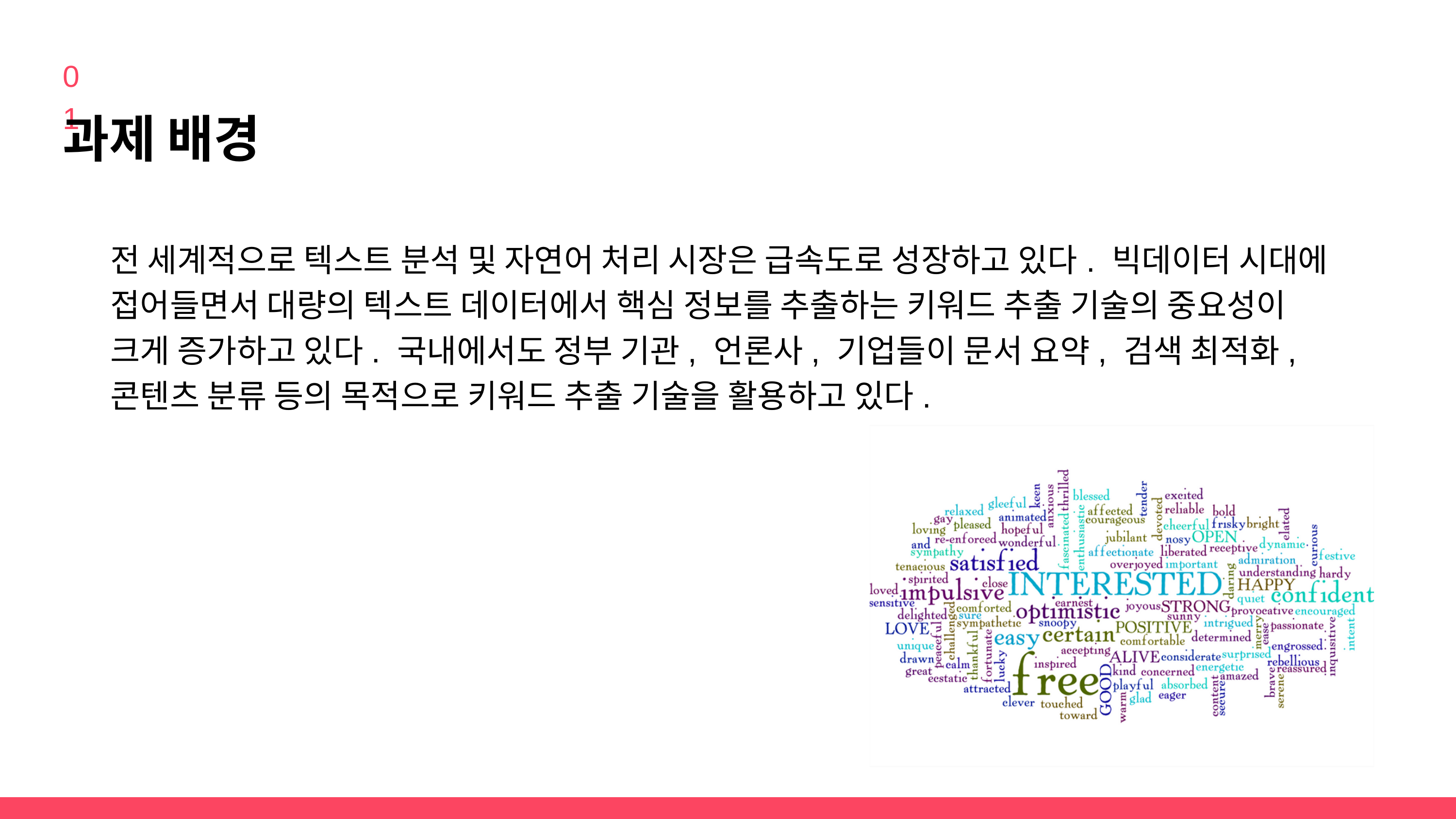

01

과제 배경
전 세계적으로 텍스트 분석 및 자연어 처리 시장은 급속도로 성장하고 있다. 빅데이터 시대에 접어들면서 대량의 텍스트 데이터에서 핵심 정보를 추출하는 키워드 추출 기술의 중요성이 크게 증가하고 있다. 국내에서도 정부 기관, 언론사, 기업들이 문서 요약, 검색 최적화, 콘텐츠 분류 등의 목적으로 키워드 추출 기술을 활용하고 있다.